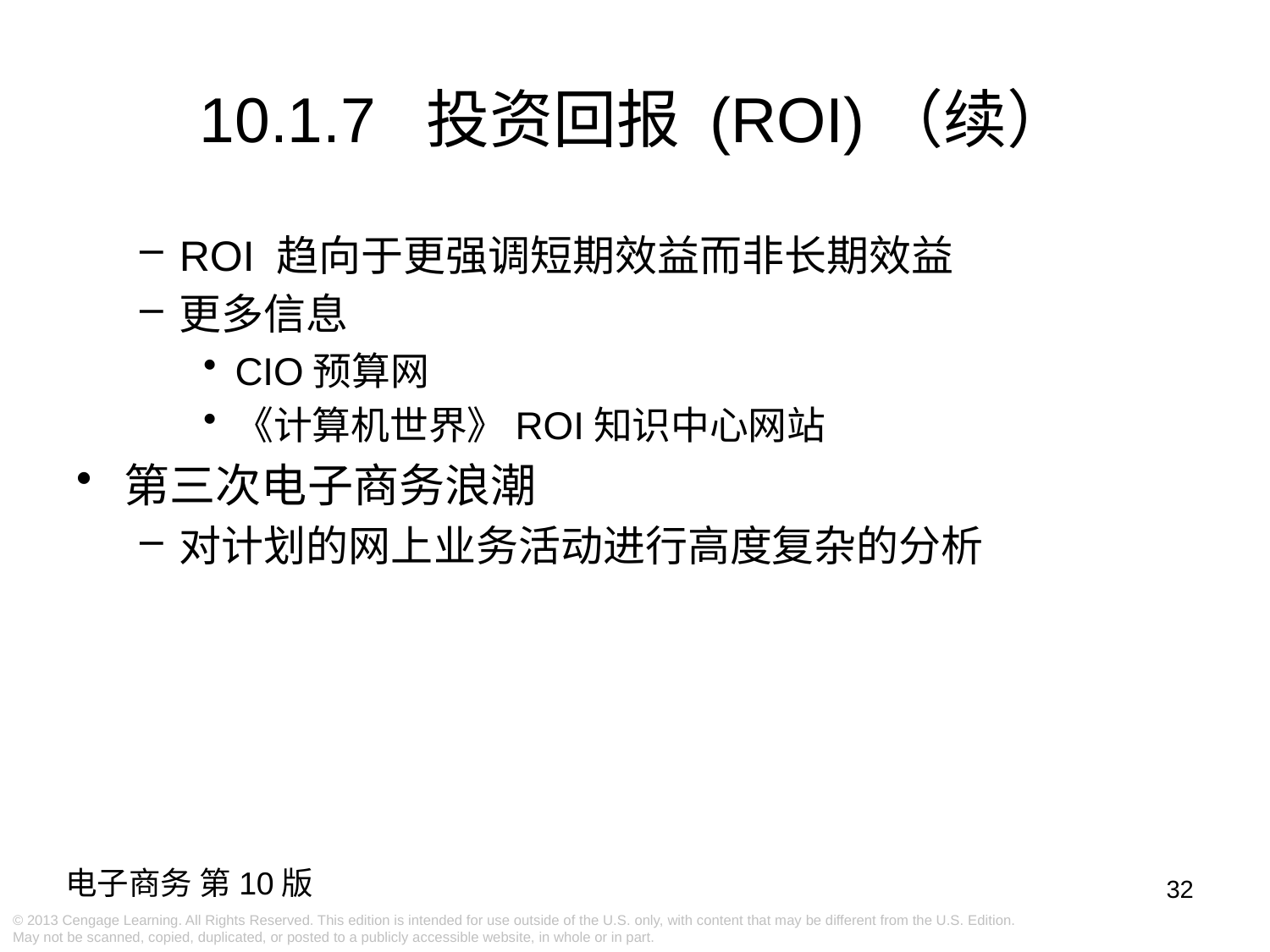

10.1.7  投资回报 (ROI)（续）
ROI 趋向于更强调短期效益而非长期效益
更多信息
CIO预算网
《计算机世界》ROI知识中心网站
第三次电子商务浪潮
对计划的网上业务活动进行高度复杂的分析
32